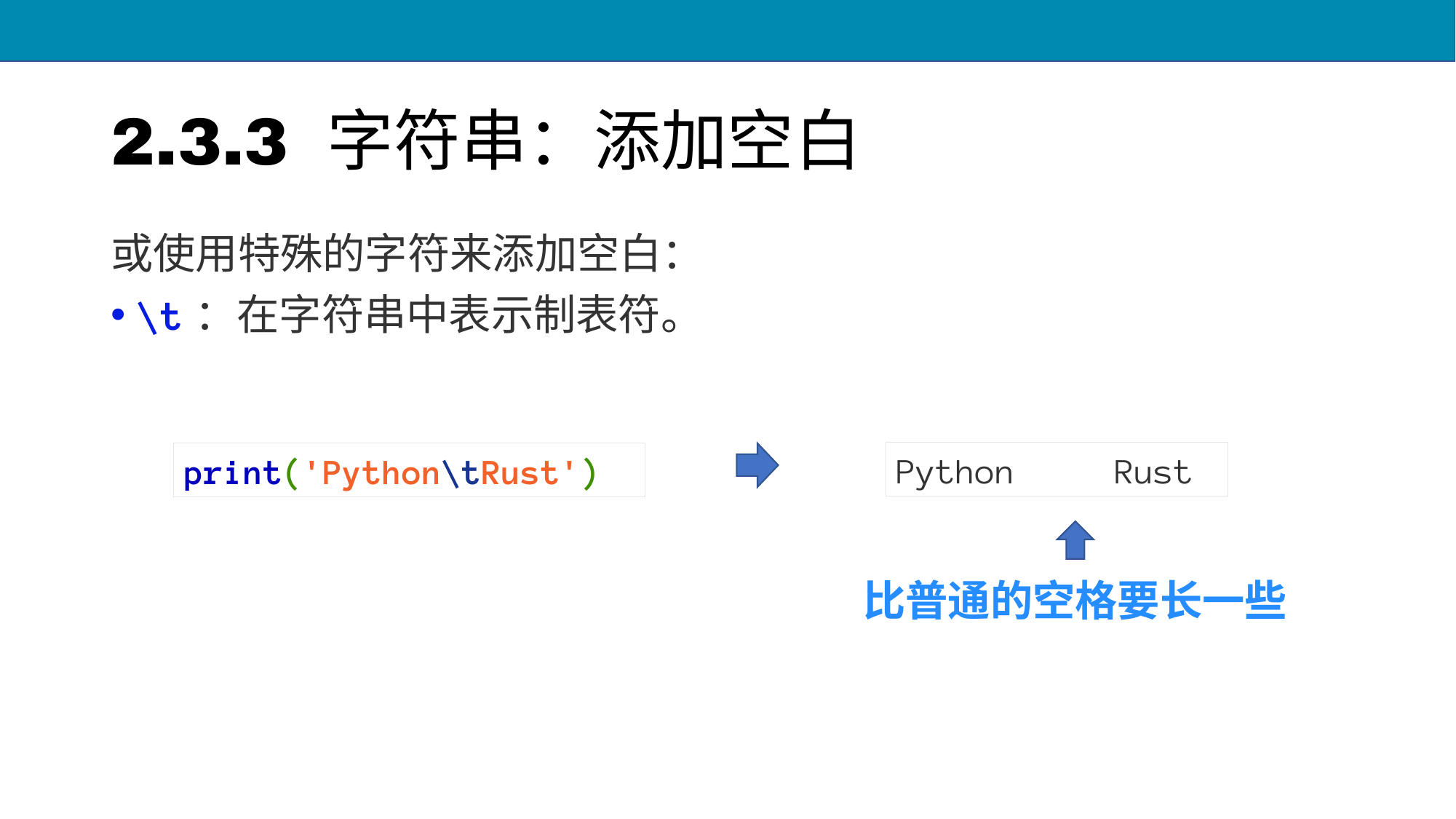

# 2.3.3 字符串：添加空白
或使用特殊的字符来添加空白：
\t：在字符串中表示制表符。

Python	Rust
print('Python\tRust')

比普通的空格要长一些